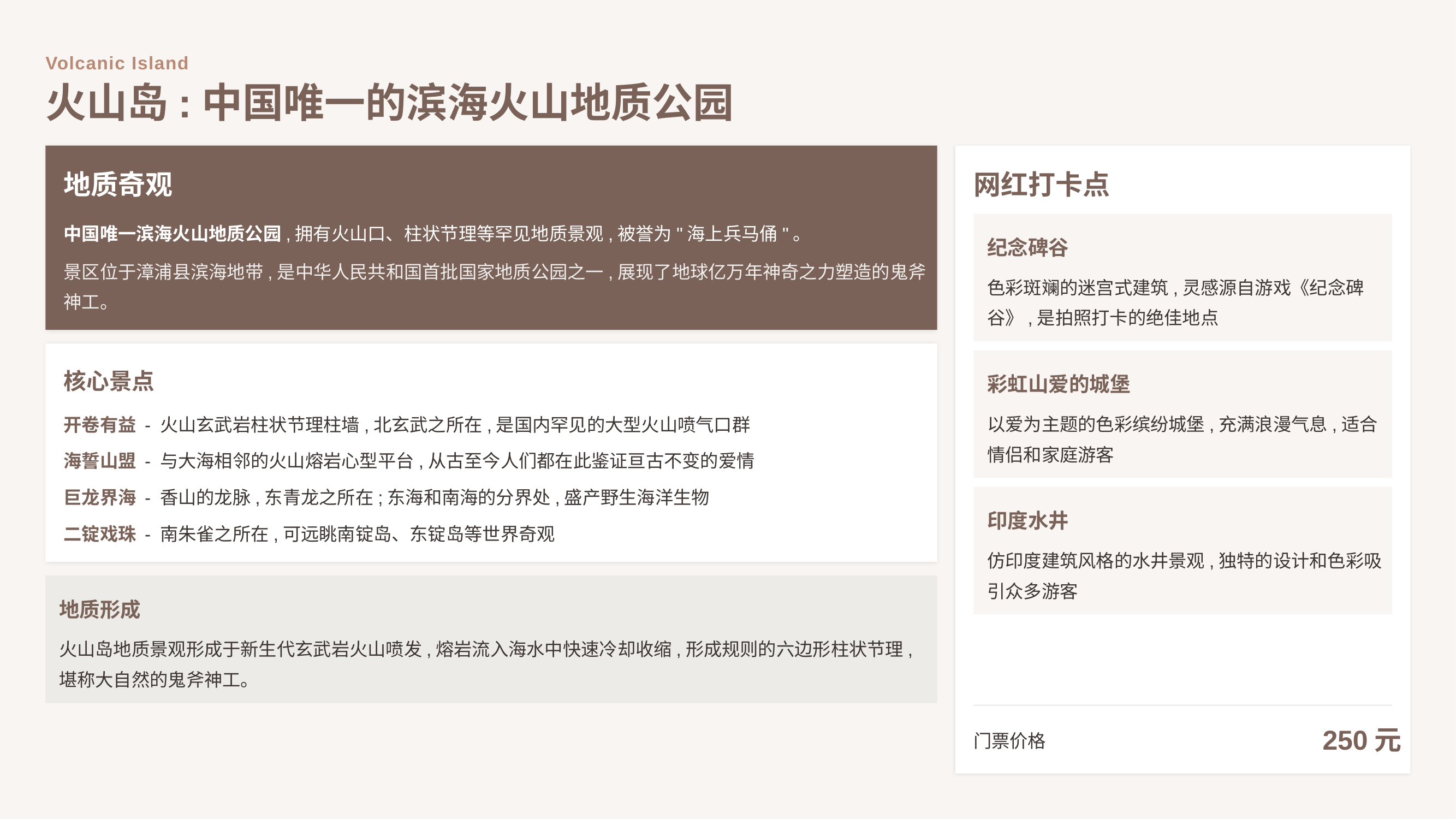

Volcanic Island
火山岛:中国唯一的滨海火山地质公园

地质奇观
网红打卡点
中国唯一滨海火山地质公园,拥有火山口、柱状节理等罕见地质景观,被誉为"海上兵马俑"。

纪念碑谷
景区位于漳浦县滨海地带,是中华人民共和国首批国家地质公园之一,展现了地球亿万年神奇之力塑造的鬼斧神工。
色彩斑斓的迷宫式建筑,灵感源自游戏《纪念碑谷》,是拍照打卡的绝佳地点

核心景点
彩虹山爱的城堡
以爱为主题的色彩缤纷城堡,充满浪漫气息,适合情侣和家庭游客
开卷有益 - 火山玄武岩柱状节理柱墙,北玄武之所在,是国内罕见的大型火山喷气口群
海誓山盟 - 与大海相邻的火山熔岩心型平台,从古至今人们都在此鉴证亘古不变的爱情
巨龙界海 - 香山的龙脉,东青龙之所在;东海和南海的分界处,盛产野生海洋生物

印度水井
二锭戏珠 - 南朱雀之所在,可远眺南锭岛、东锭岛等世界奇观
仿印度建筑风格的水井景观,独特的设计和色彩吸引众多游客

地质形成
火山岛地质景观形成于新生代玄武岩火山喷发,熔岩流入海水中快速冷却收缩,形成规则的六边形柱状节理,堪称大自然的鬼斧神工。

250元
门票价格